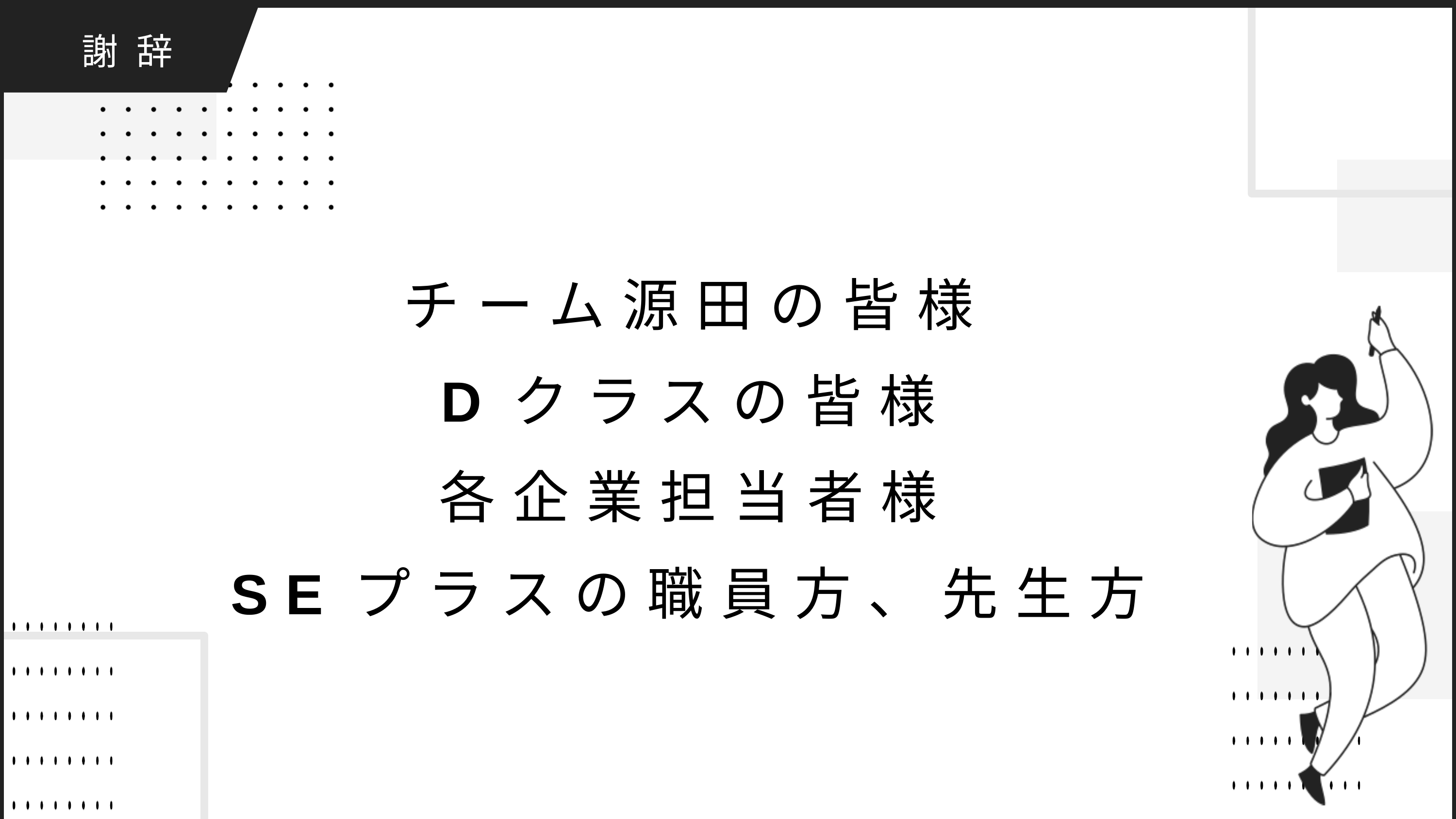

謝辞
チーム源田の皆様
Dクラスの皆様
各企業担当者様
SEプラスの職員方、先生方